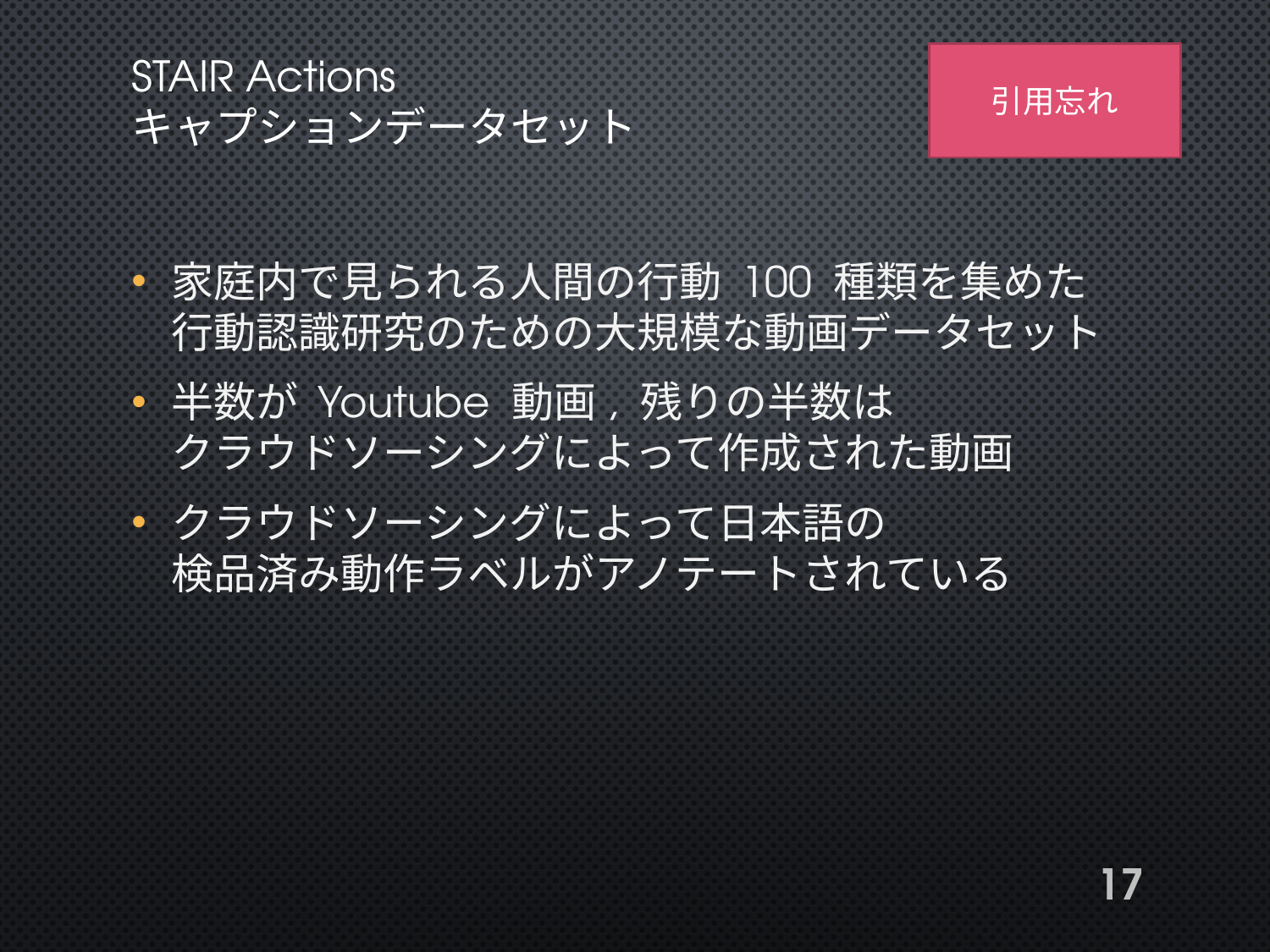

# STAIR Actions キャプションデータセット
引用忘れ
家庭内で見られる人間の行動 100 種類を集めた
行動認識研究のための大規模な動画データセット
半数が Youtube 動画, 残りの半数は
クラウドソーシングによって作成された動画
クラウドソーシングによって日本語の
検品済み動作ラベルがアノテートされている
17